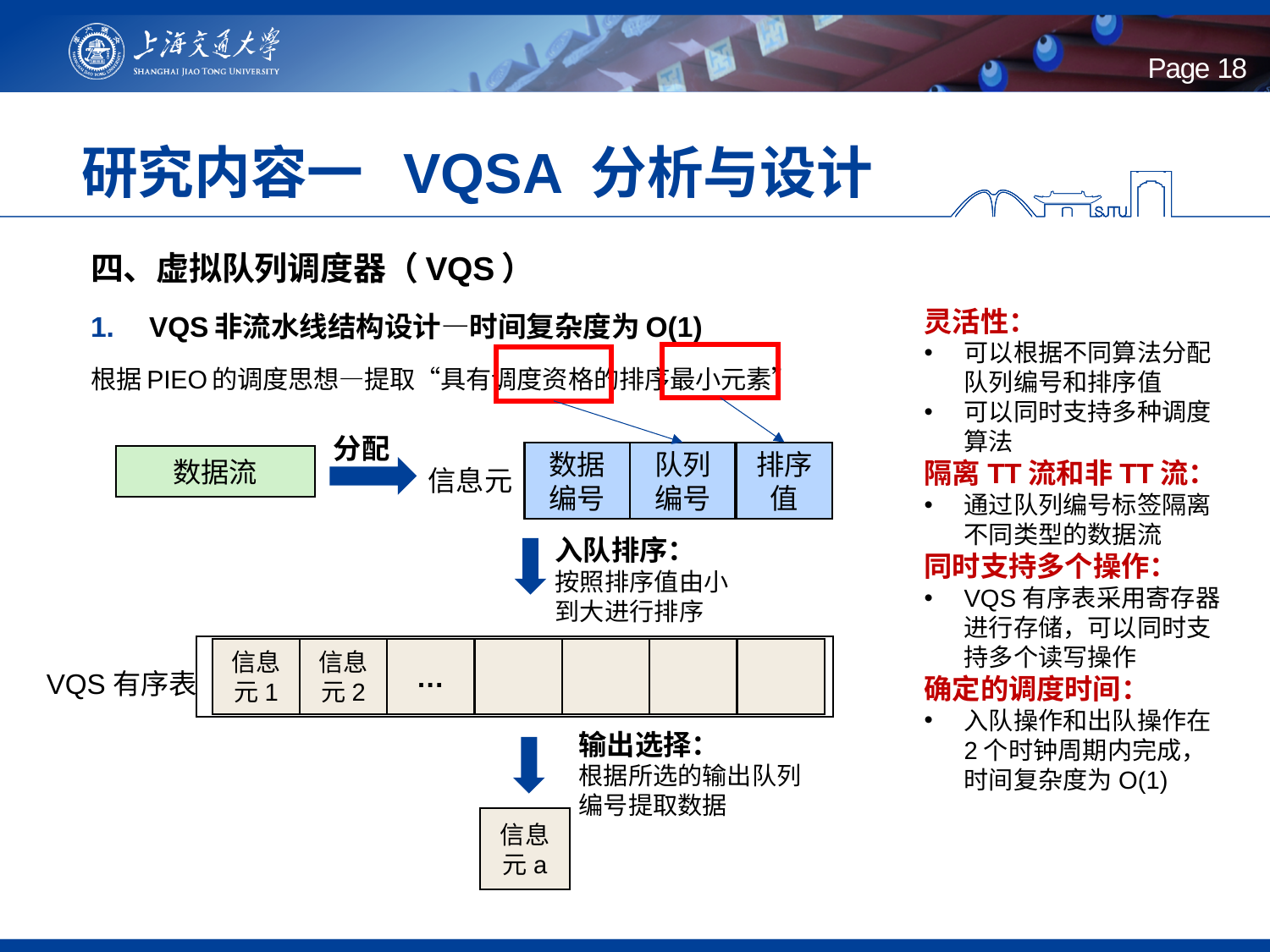

18
# 研究内容一  VQSA 分析与设计
四、虚拟队列调度器（VQS）
VQS非流水线结构设计—时间复杂度为O(1)
根据PIEO的调度思想—提取“具有调度资格的排序最小元素”
灵活性：
可以根据不同算法分配队列编号和排序值
可以同时支持多种调度算法
隔离TT流和非TT流：
通过队列编号标签隔离不同类型的数据流
同时支持多个操作：
VQS有序表采用寄存器进行存储，可以同时支持多个读写操作
确定的调度时间：
入队操作和出队操作在2个时钟周期内完成，时间复杂度为O(1)

分配
队列编号
排序值
数据编号
数据流
信息元

入队排序：
按照排序值由小到大进行排序

信息元1
信息元2
…

VQS有序表
输出选择：
根据所选的输出队列编号提取数据

信息元a